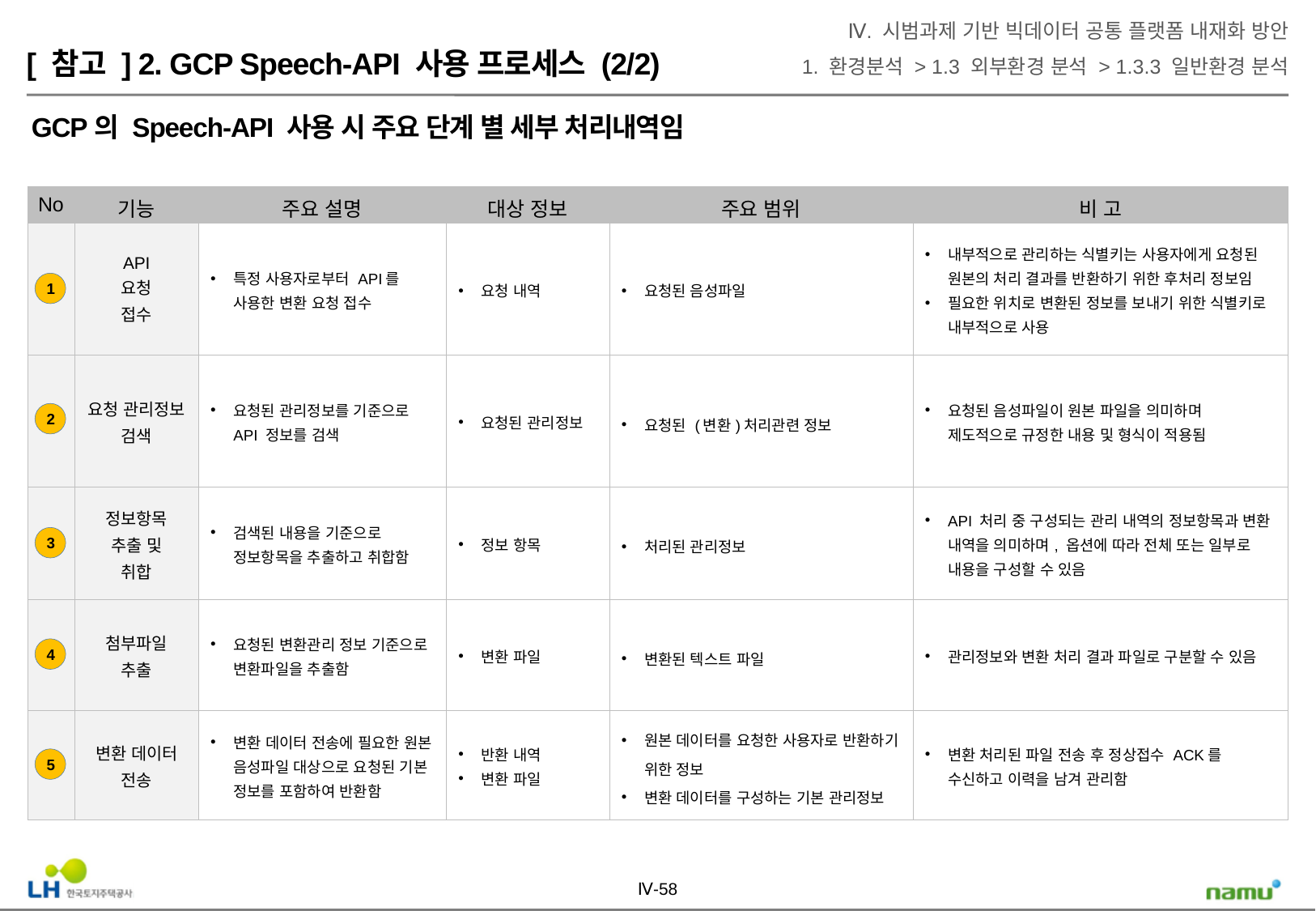

Ⅳ. 시범과제 기반 빅데이터 공통 플랫폼 내재화 방안
1. 환경분석 > 1.3 외부환경 분석 > 1.3.3 일반환경 분석
[ 참고 ] 2. GCP Speech-API 사용 프로세스 (2/2)
GCP의 Speech-API 사용 시 주요 단계 별 세부 처리내역임
| No | 기능 | 주요 설명 | 대상 정보 | 주요 범위 | 비 고 |
| --- | --- | --- | --- | --- | --- |
| 1 | API 요청 접수 | 특정 사용자로부터 API를 사용한 변환 요청 접수 | 요청 내역 | 요청된 음성파일 | 내부적으로 관리하는 식별키는 사용자에게 요청된 원본의 처리 결과를 반환하기 위한 후처리 정보임 필요한 위치로 변환된 정보를 보내기 위한 식별키로 내부적으로 사용 |
| 2 | 요청 관리정보 검색 | 요청된 관리정보를 기준으로 API 정보를 검색 | 요청된 관리정보 | 요청된 (변환)처리관련 정보 | 요청된 음성파일이 원본 파일을 의미하며 제도적으로 규정한 내용 및 형식이 적용됨 |
| 3 | 정보항목 추출 및 취합 | 검색된 내용을 기준으로 정보항목을 추출하고 취합함 | 정보 항목 | 처리된 관리정보 | API 처리 중 구성되는 관리 내역의 정보항목과 변환 내역을 의미하며, 옵션에 따라 전체 또는 일부로 내용을 구성할 수 있음 |
| 4 | 첨부파일 추출 | 요청된 변환관리 정보 기준으로 변환파일을 추출함 | 변환 파일 | 변환된 텍스트 파일 | 관리정보와 변환 처리 결과 파일로 구분할 수 있음 |
| 5 | 변환 데이터 전송 | 변환 데이터 전송에 필요한 원본 음성파일 대상으로 요청된 기본 정보를 포함하여 반환함 | 반환 내역 변환 파일 | 원본 데이터를 요청한 사용자로 반환하기 위한 정보 변환 데이터를 구성하는 기본 관리정보 | 변환 처리된 파일 전송 후 정상접수 ACK를 수신하고 이력을 남겨 관리함 |
1
2
3
4
5